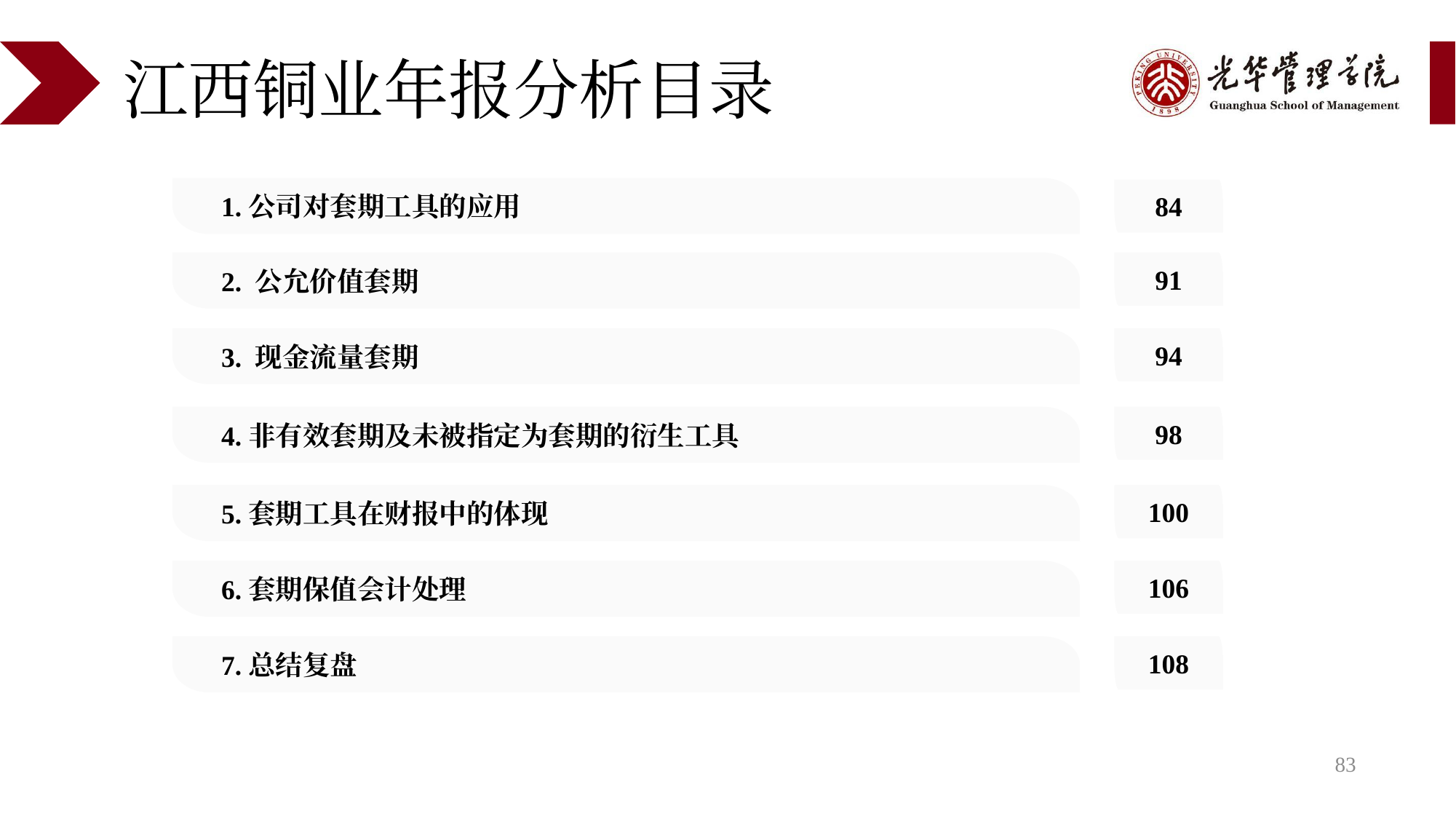

# 江西铜业年报分析目录
1.公司对套期工具的应用
84
2. 公允价值套期
91
3. 现金流量套期
94
4.非有效套期及未被指定为套期的衍生工具
98
5.套期工具在财报中的体现
100
6.套期保值会计处理
106
7.总结复盘
108
83